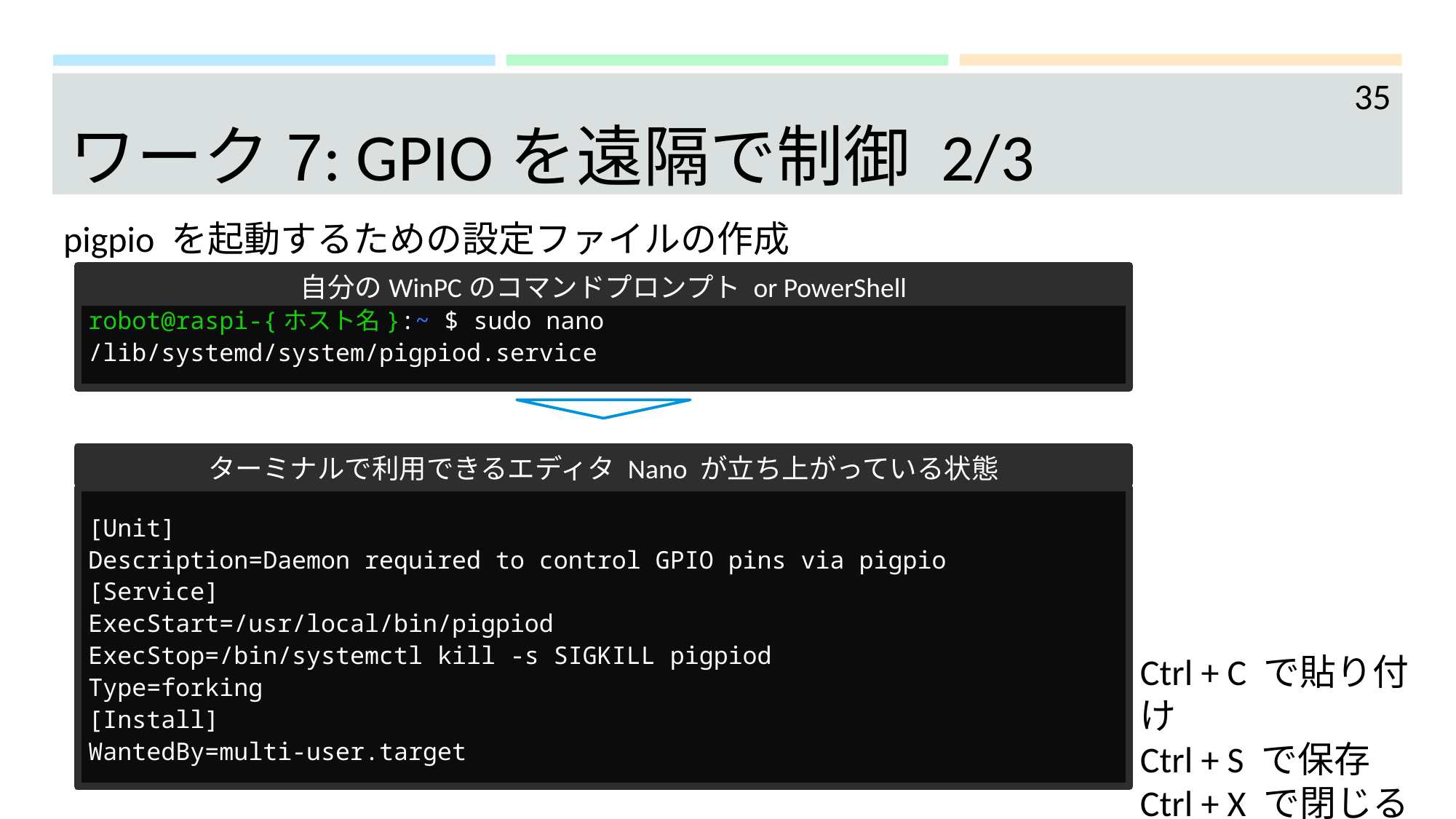

35
# ワーク7: GPIOを遠隔で制御 2/3
pigpio を起動するための設定ファイルの作成
自分のWinPCのコマンドプロンプト or PowerShell
robot@raspi-{ホスト名}:~ $ sudo nano /lib/systemd/system/pigpiod.service

ターミナルで利用できるエディタ Nano が立ち上がっている状態
[Unit]
Description=Daemon required to control GPIO pins via pigpio
[Service]
ExecStart=/usr/local/bin/pigpiod
ExecStop=/bin/systemctl kill -s SIGKILL pigpiod
Type=forking
[Install]
WantedBy=multi-user.target
Ctrl + C で貼り付け
Ctrl + S で保存
Ctrl + X で閉じる